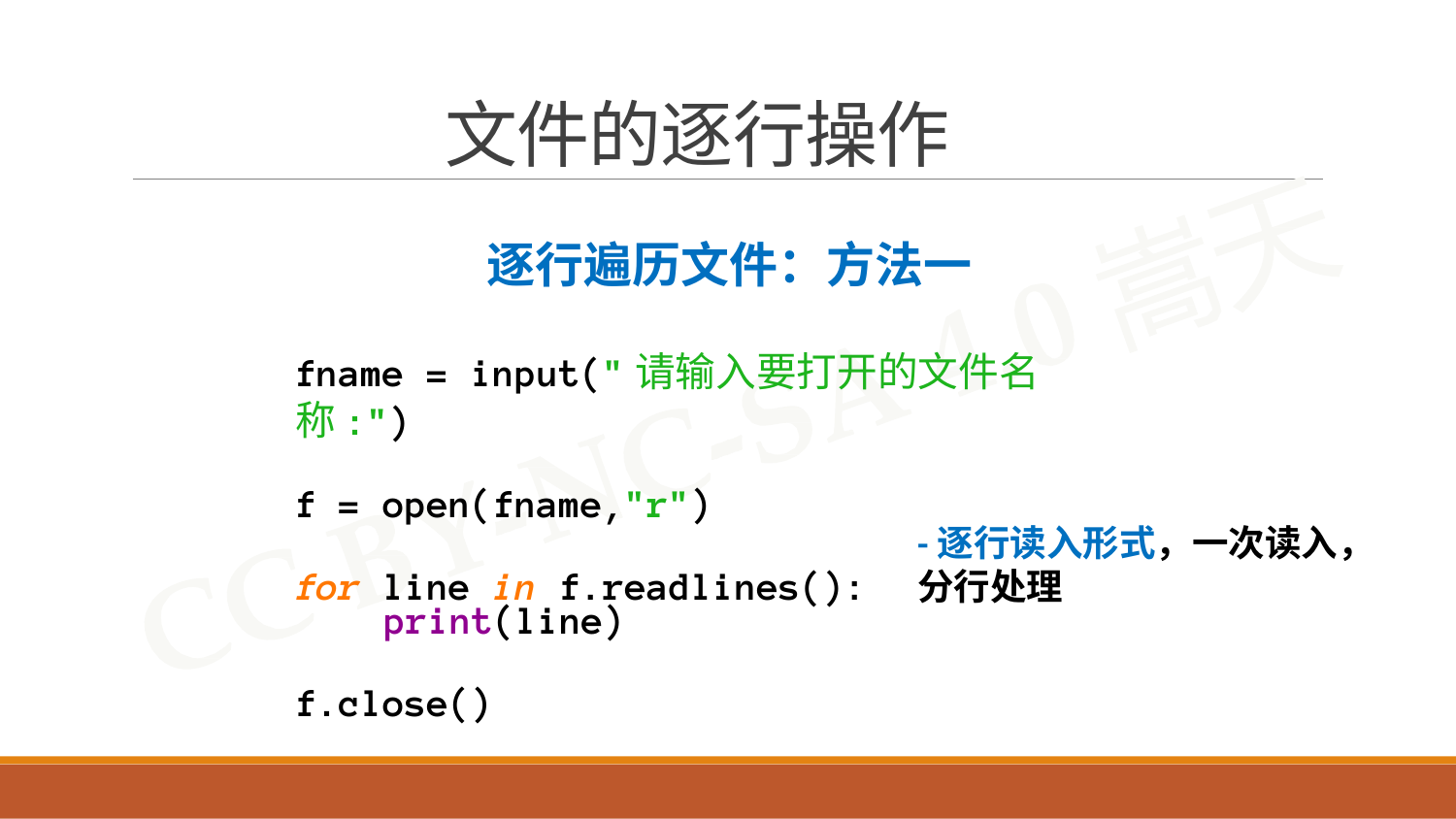

# 文件的逐行操作

逐行遍历文件：方法一
fname = input("请输入要打开的文件名称:")
f = open(fname,"r")
for line in f.readlines():

-逐行读入形式，一次读入，分行处理
print(line)
f.close()